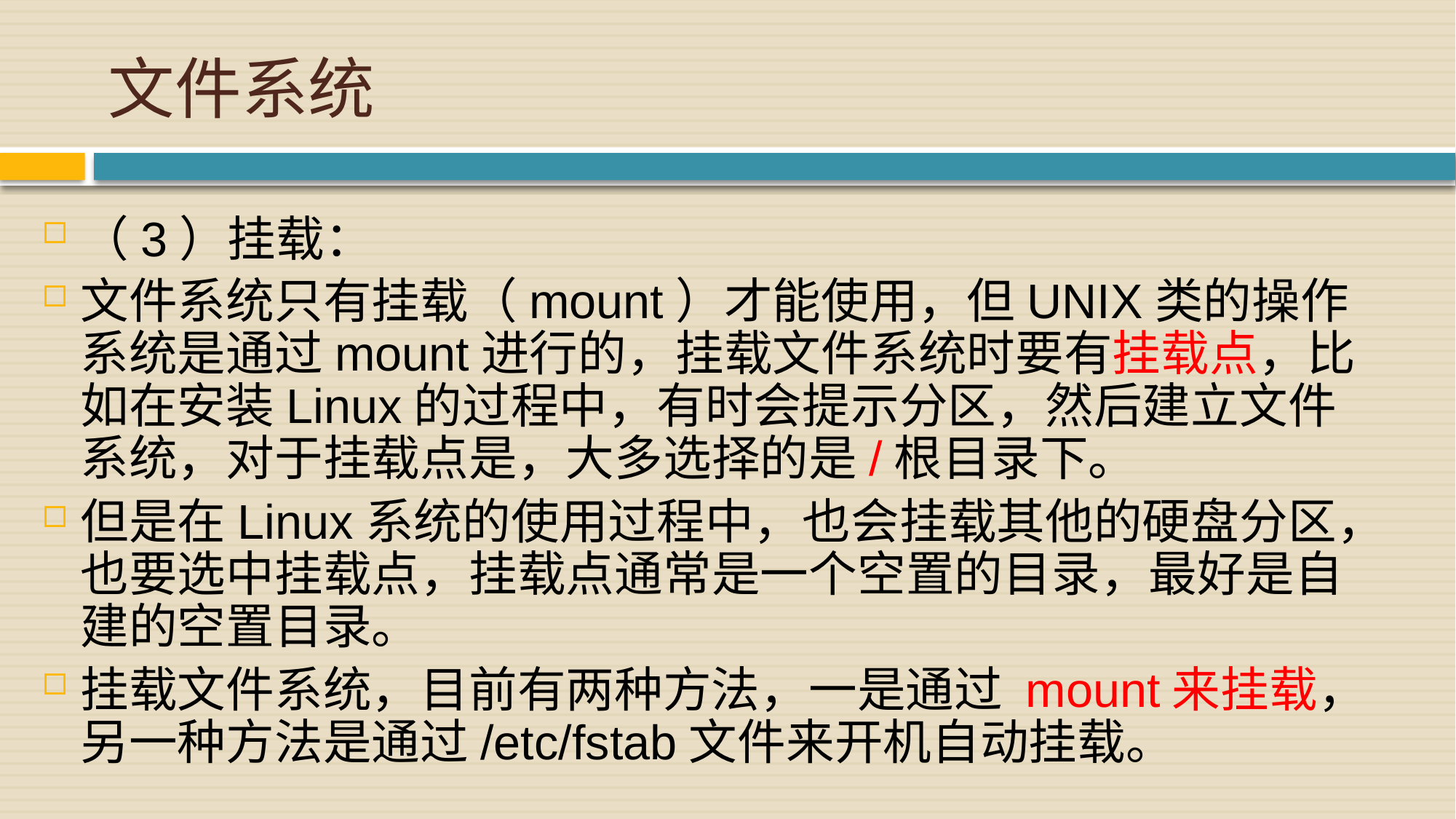

# 文件系统

（3）挂载：
文件系统只有挂载（mount）才能使用，但UNIX类的操作系统是通过mount进行的，挂载文件系统时要有挂载点，比如在安装Linux的过程中，有时会提示分区，然后建立文件系统，对于挂载点是，大多选择的是/根目录下。
但是在Linux系统的使用过程中，也会挂载其他的硬盘分区，也要选中挂载点，挂载点通常是一个空置的目录，最好是自建的空置目录。
挂载文件系统，目前有两种方法，一是通过 mount来挂载，另一种方法是通过/etc/fstab文件来开机自动挂载。